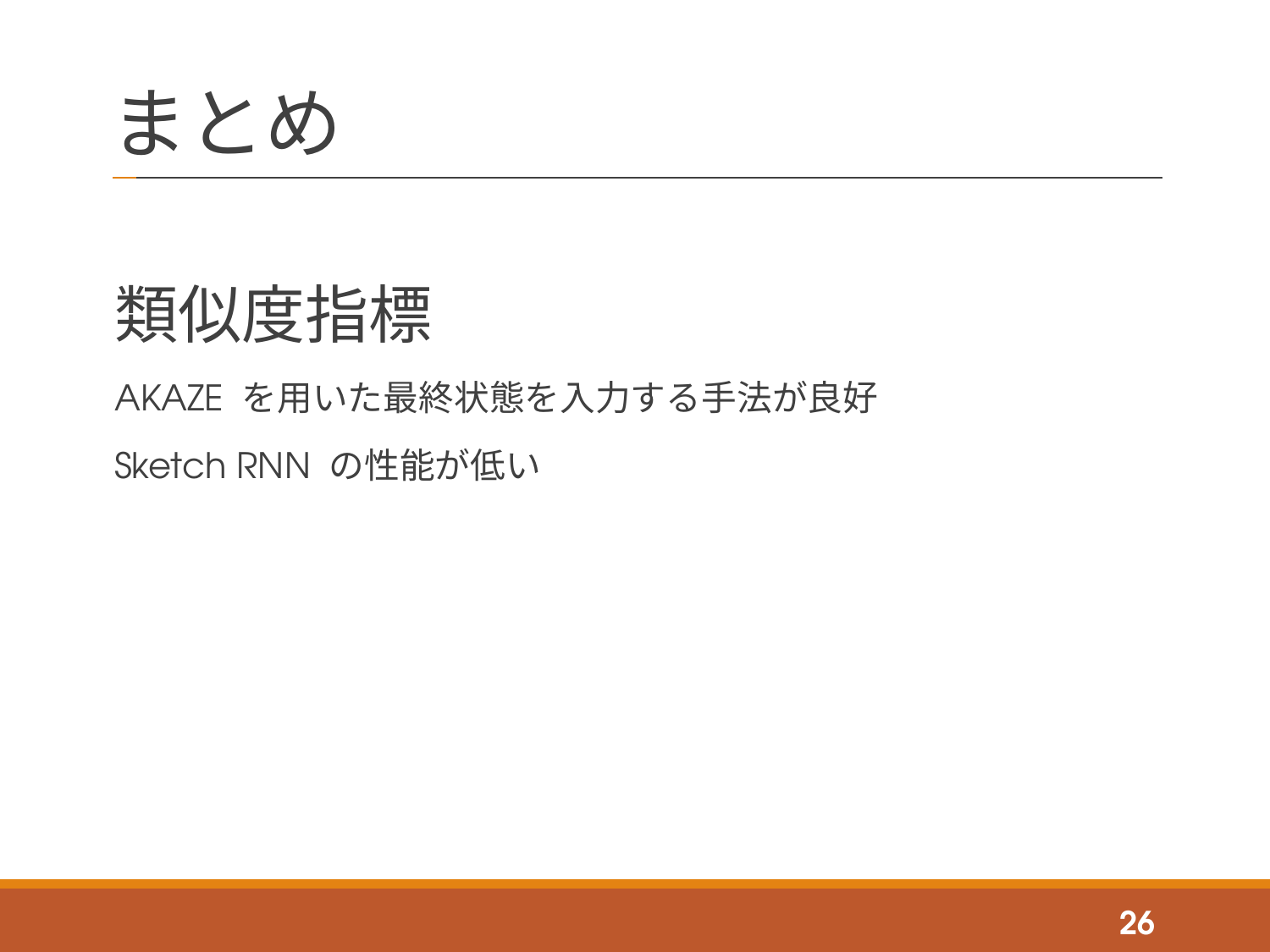

# まとめ
類似度指標
AKAZE を用いた最終状態を入力する手法が良好
Sketch RNN の性能が低い
26